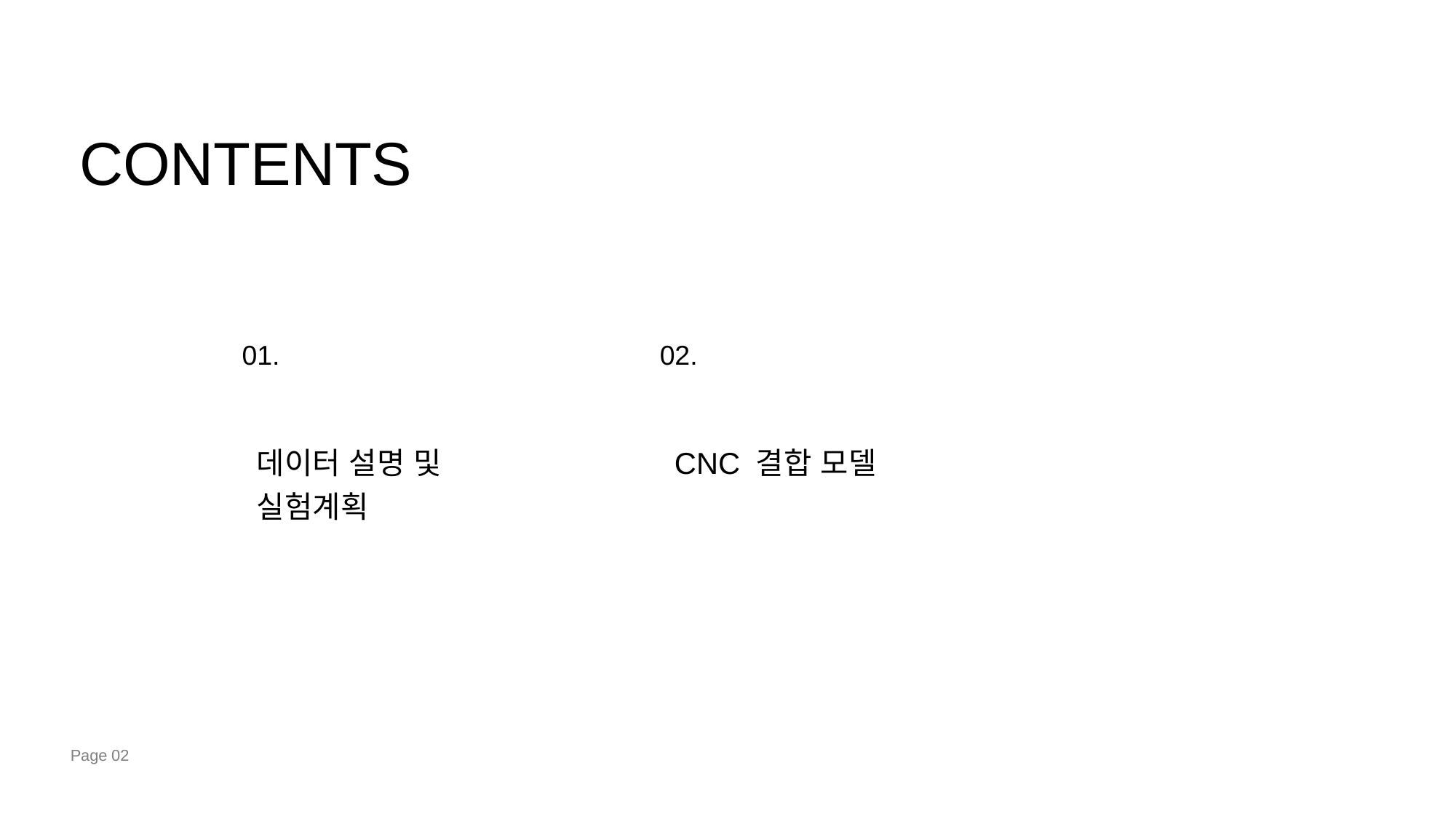

글씨체

글씨체
글씨체
글씨체
CONTENTS
COMPANY
01.
02.
데이터 설명 및 실험계획
CNC 결합 모델
Page 02